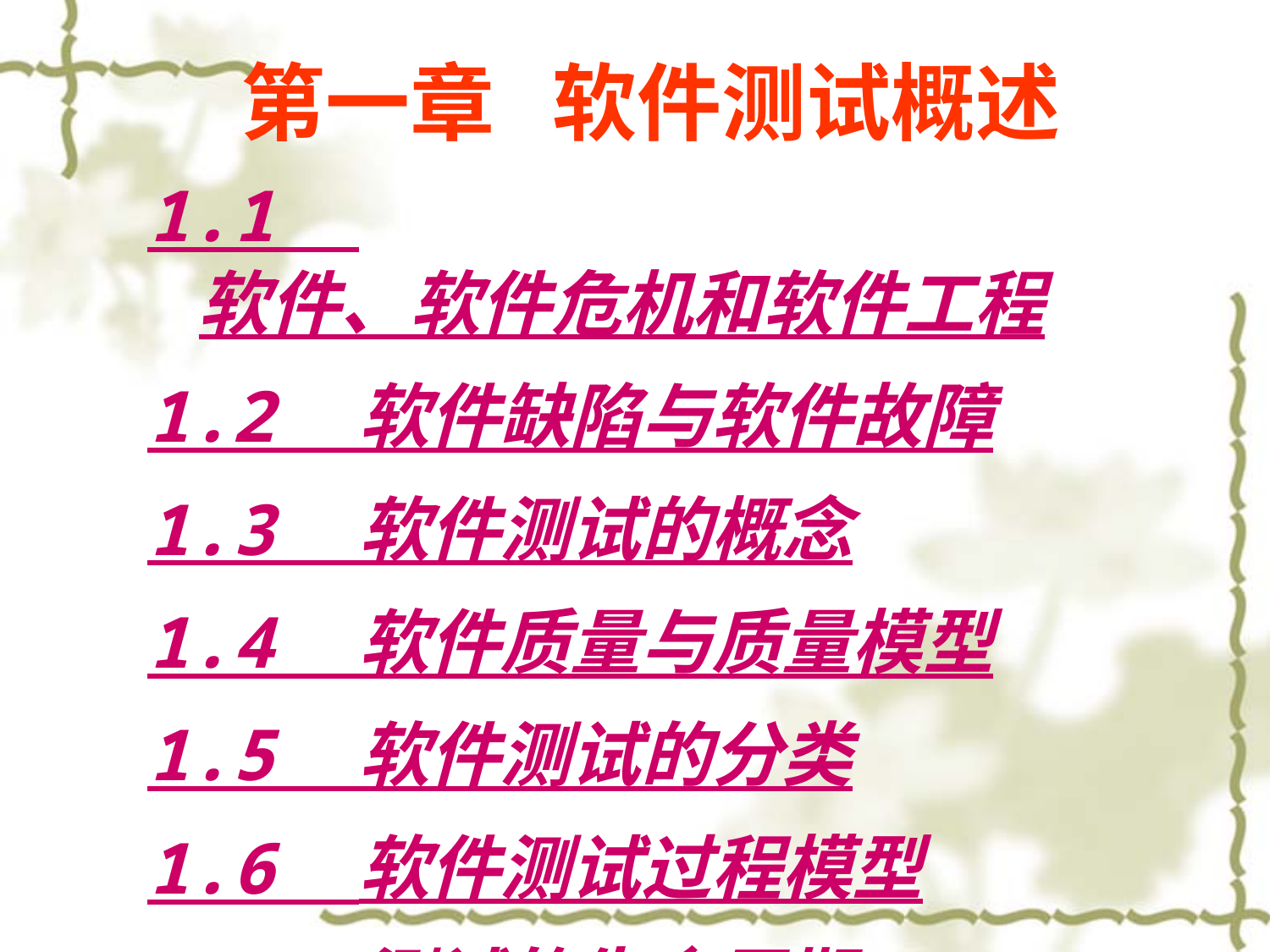

# 第一章   软件测试概述
1.1  软件、软件危机和软件工程
1.2  软件缺陷与软件故障
1.3  软件测试的概念
1.4  软件质量与质量模型
1.5  软件测试的分类
1.6  软件测试过程模型
1.7  测试的生命周期